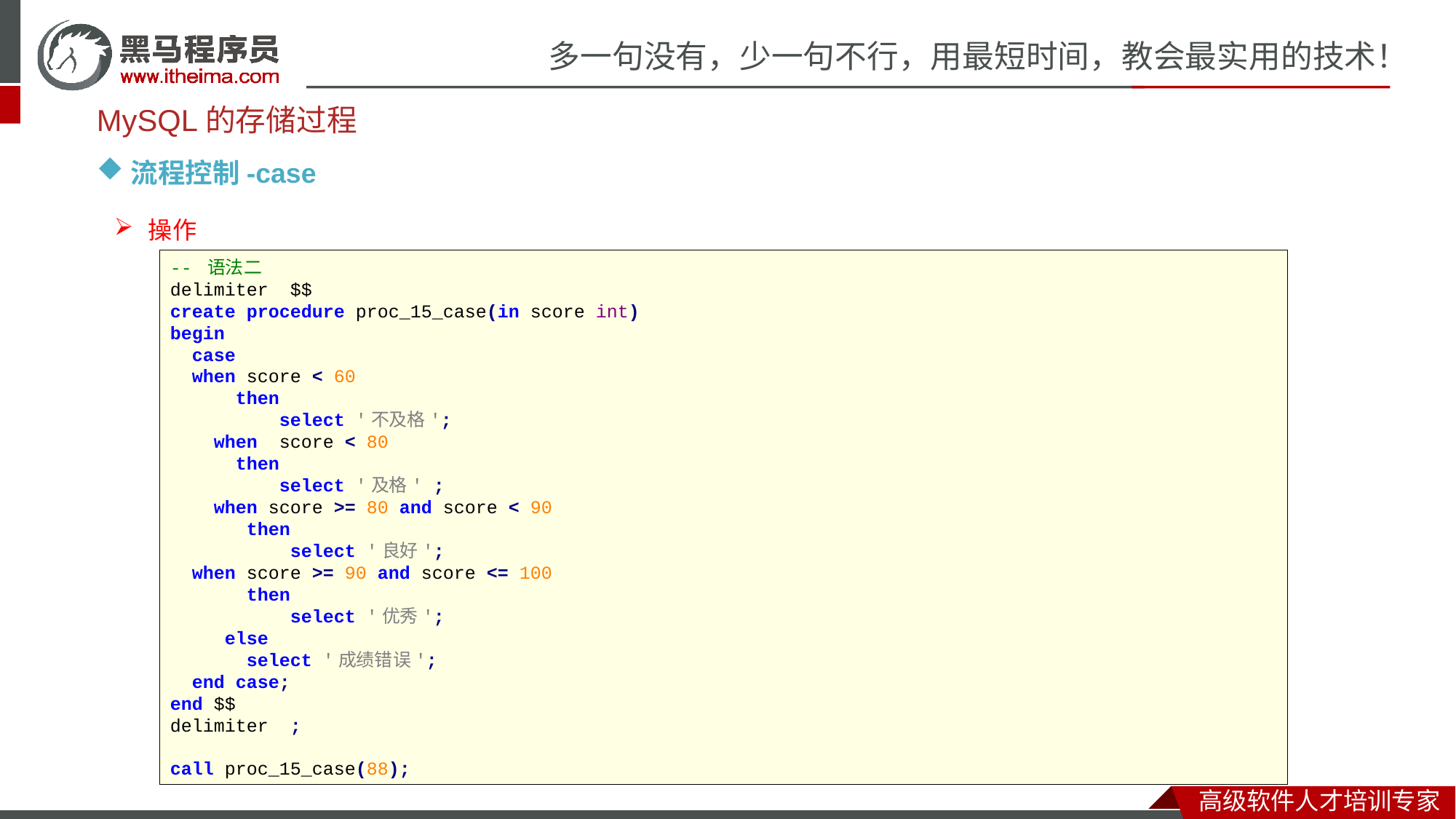

MySQL的存储过程
流程控制-case
操作
-- 语法二
delimiter  $$
create procedure proc_15_case(in score int)
begin
  case
  when score < 60
      then
          select '不及格';
    when  score < 80
      then
          select '及格' ;
    when score >= 80 and score < 90
       then
           select '良好';
  when score >= 90 and score <= 100
       then
           select '优秀';
     else
       select '成绩错误';
  end case;
end $$
delimiter  ;

call proc_15_case(88);